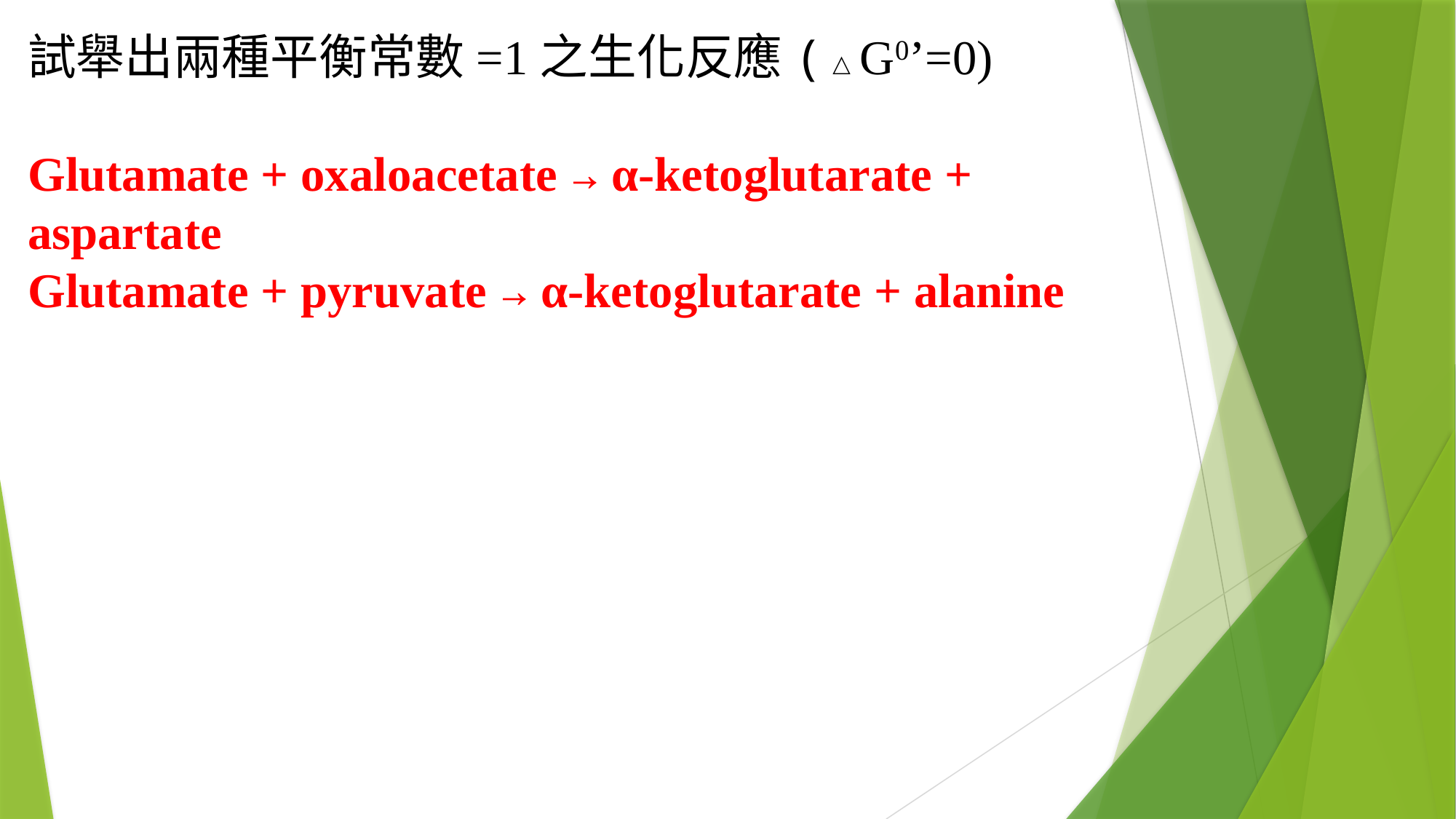

試舉出兩種平衡常數=1之生化反應(△G0’=0)

Glutamate + oxaloacetate → α-ketoglutarate + aspartate
Glutamate + pyruvate → α-ketoglutarate + alanine